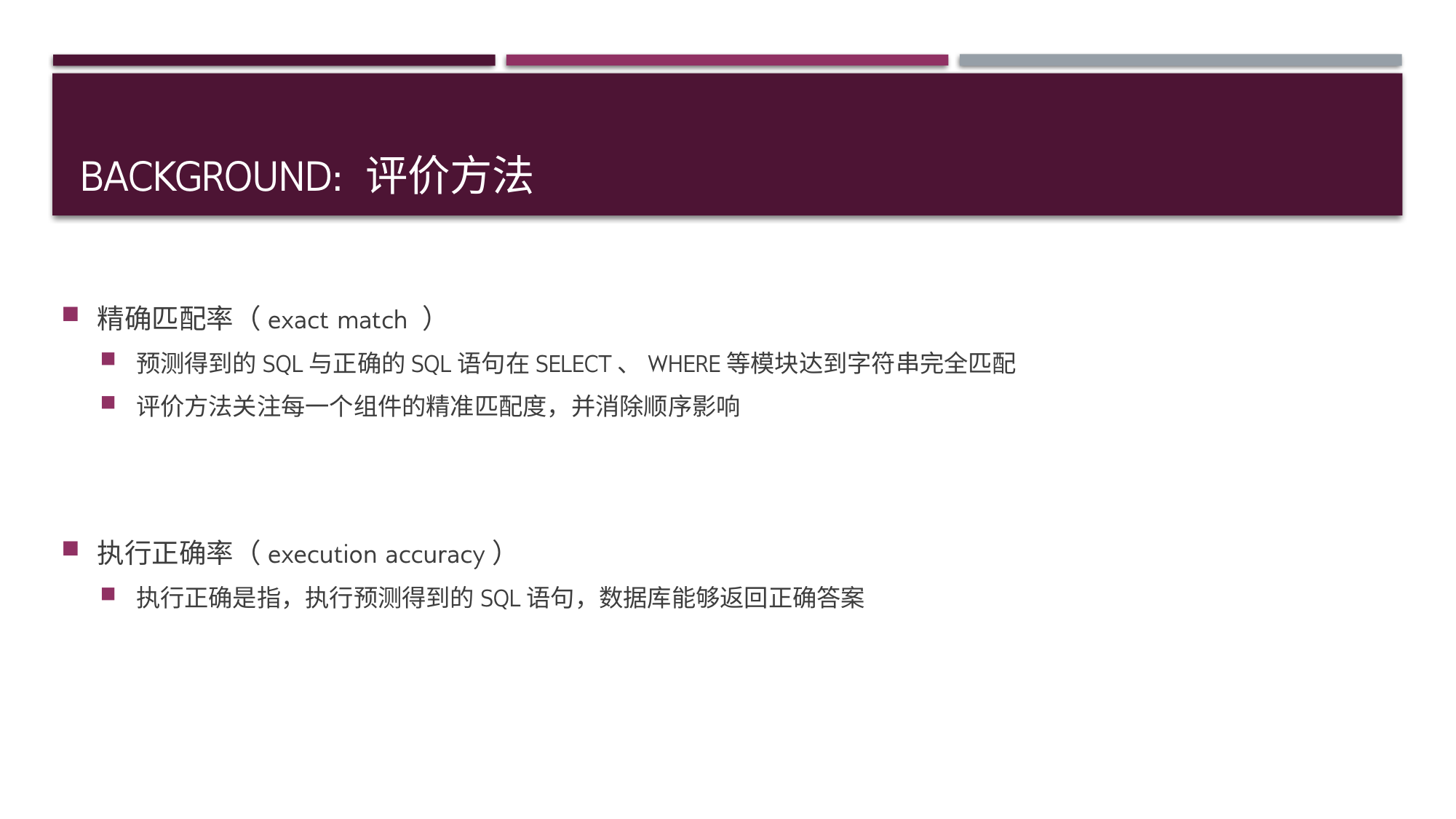

# Background: 评价方法
精确匹配率（exact match ）
预测得到的SQL与正确的SQL语句在SELECT、WHERE等模块达到字符串完全匹配
评价方法关注每一个组件的精准匹配度，并消除顺序影响

执行正确率（execution accuracy）
执行正确是指，执行预测得到的SQL语句，数据库能够返回正确答案